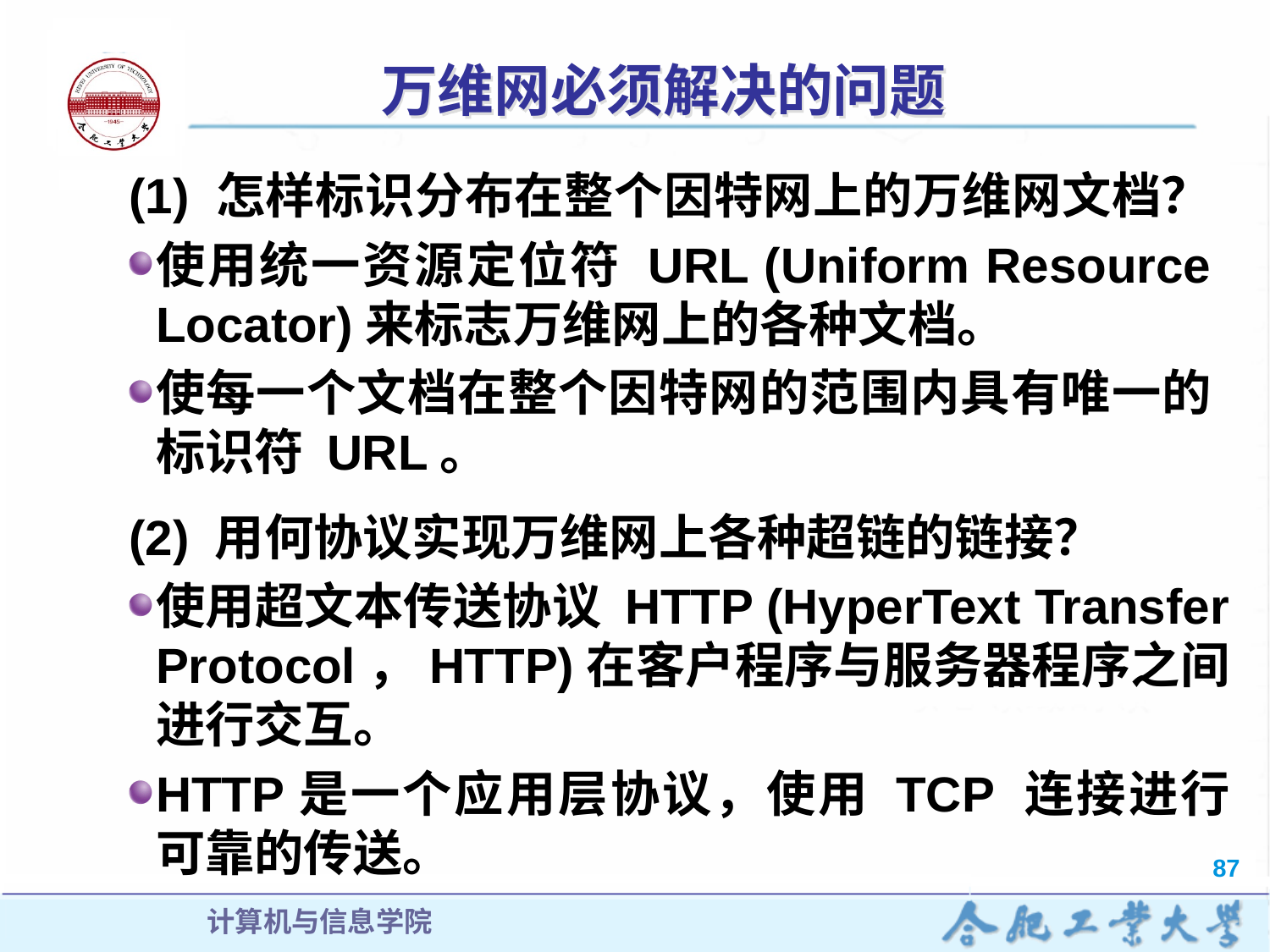

# 万维网必须解决的问题
(1) 怎样标识分布在整个因特网上的万维网文档？
使用统一资源定位符 URL (Uniform Resource Locator)来标志万维网上的各种文档。
使每一个文档在整个因特网的范围内具有唯一的标识符 URL。
(2) 用何协议实现万维网上各种超链的链接？
使用超文本传送协议 HTTP (HyperText Transfer Protocol，HTTP)在客户程序与服务器程序之间进行交互。
HTTP是一个应用层协议，使用 TCP 连接进行可靠的传送。